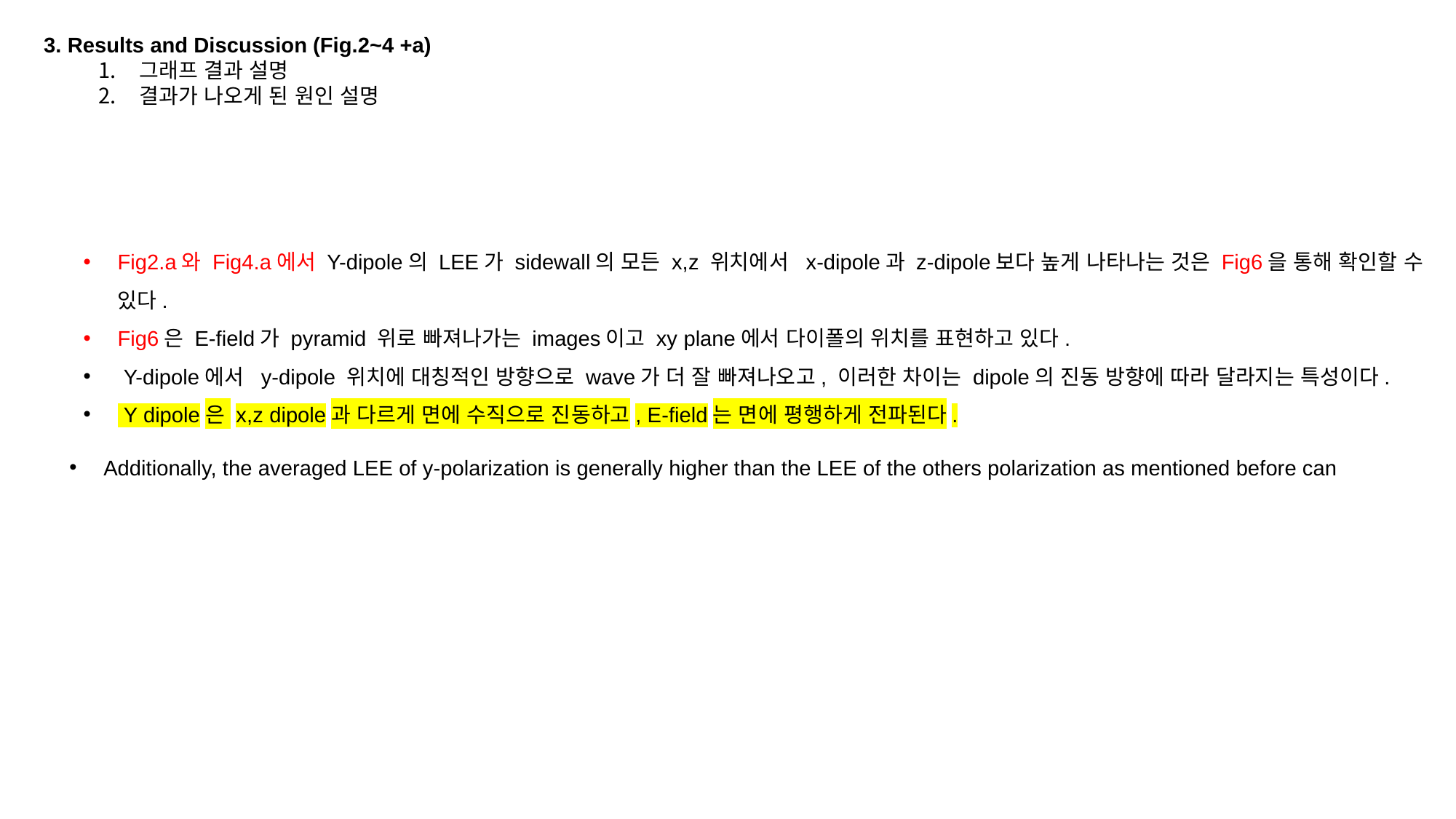

3. Results and Discussion (Fig.2~4 +a)
그래프 결과 설명
결과가 나오게 된 원인 설명
Fig2.a와 Fig4.a에서 Y-dipole의 LEE가 sidewall의 모든 x,z 위치에서  x-dipole과 z-dipole보다 높게 나타나는 것은 Fig6을 통해 확인할 수 있다.
Fig6은 E-field가 pyramid 위로 빠져나가는 images이고 xy plane에서 다이폴의 위치를 표현하고 있다.
 Y-dipole에서  y-dipole 위치에 대칭적인 방향으로 wave가 더 잘 빠져나오고, 이러한 차이는 dipole의 진동 방향에 따라 달라지는 특성이다.
 Y dipole은 x,z dipole과 다르게 면에 수직으로 진동하고, E-field는 면에 평행하게 전파된다.
Additionally, the averaged LEE of y-polarization is generally higher than the LEE of the others polarization as mentioned before can